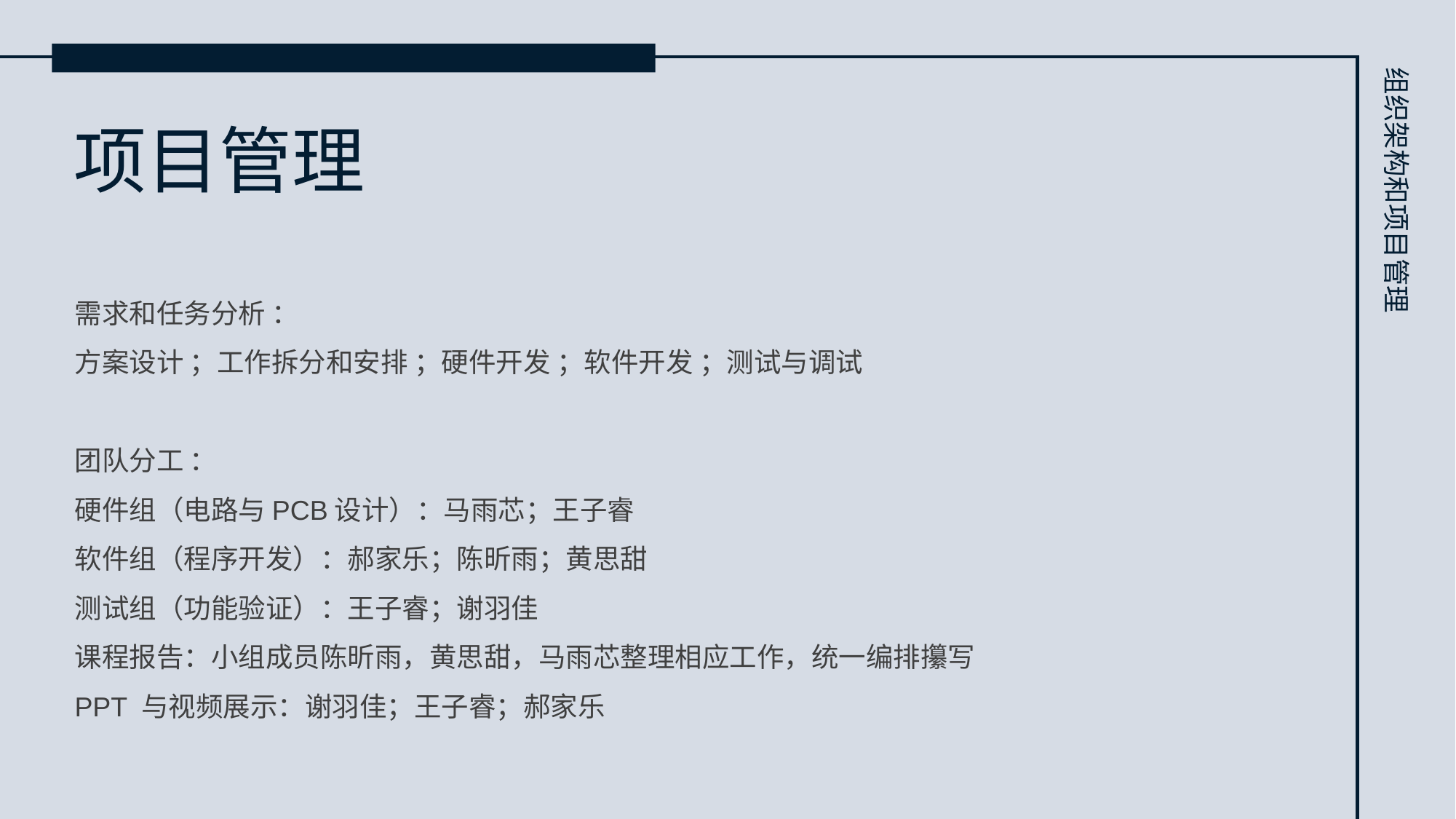

组织架构和项目管理
项目管理
需求和任务分析 ：
方案设计 ；工作拆分和安排 ；硬件开发 ；软件开发 ；测试与调试

团队分工 ：
硬件组（电路与PCB设计）：马雨芯；王子睿
软件组（程序开发）：郝家乐；陈昕雨；黄思甜
测试组（功能验证）：王子睿；谢羽佳
课程报告：小组成员陈昕雨，黄思甜，马雨芯整理相应工作，统一编排攥写
PPT 与视频展示：谢羽佳；王子睿；郝家乐